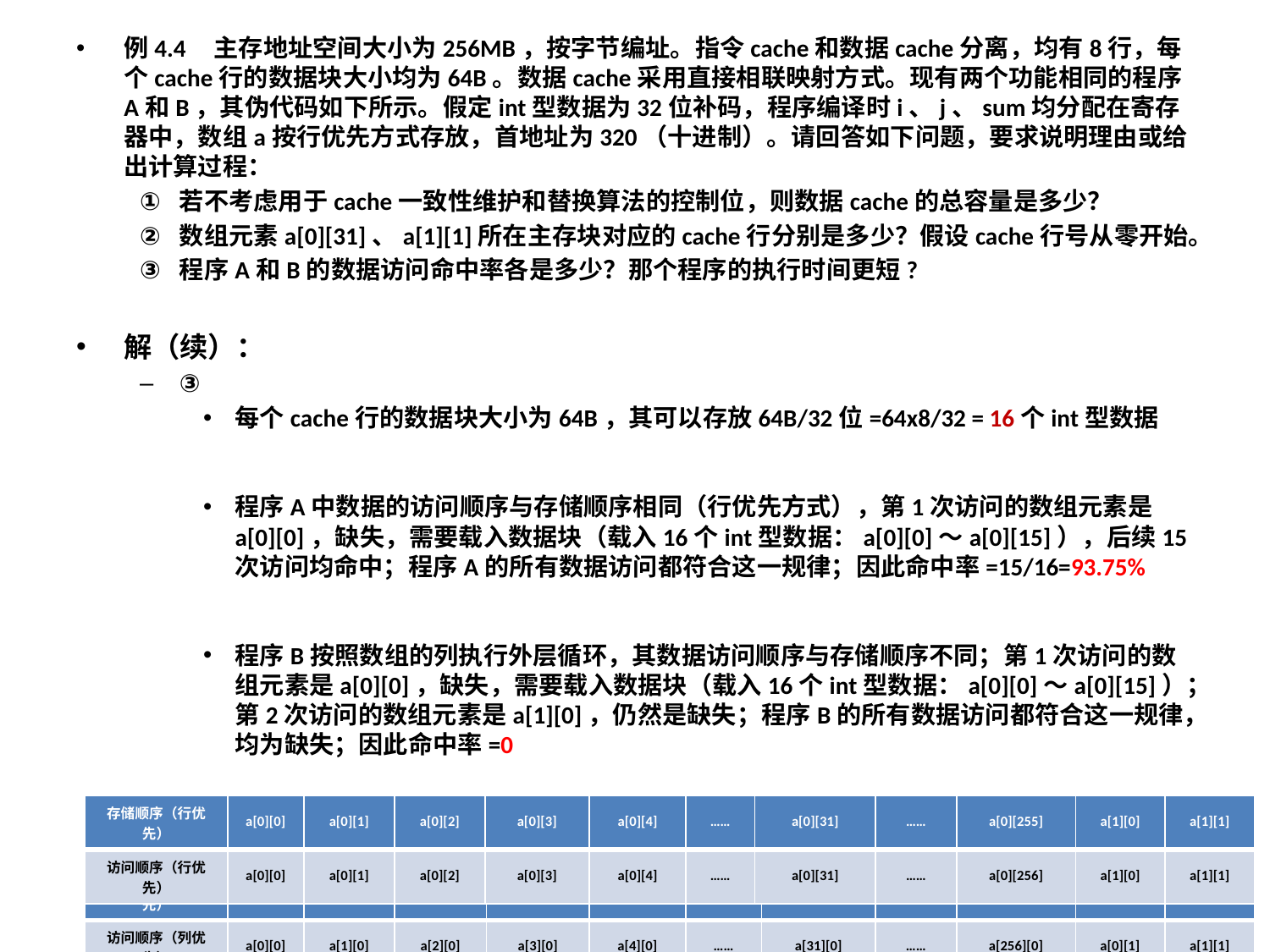

例4.4    主存地址空间大小为256MB，按字节编址。指令cache和数据cache分离，均有8行，每个cache行的数据块大小均为64B。数据cache采用直接相联映射方式。现有两个功能相同的程序A和B，其伪代码如下所示。假定int型数据为32位补码，程序编译时i、j、sum均分配在寄存器中，数组a按行优先方式存放，首地址为320（十进制）。请回答如下问题，要求说明理由或给出计算过程：
若不考虑用于cache一致性维护和替换算法的控制位，则数据cache的总容量是多少？
数组元素a[0][31]、a[1][1]所在主存块对应的cache行分别是多少？假设cache行号从零开始。
程序A和B的数据访问命中率各是多少？那个程序的执行时间更短?

解（续）：
③
每个cache行的数据块大小为64B，其可以存放64B/32位=64x8/32 = 16个int型数据

程序A中数据的访问顺序与存储顺序相同（行优先方式），第1次访问的数组元素是a[0][0]，缺失，需要载入数据块（载入16个int型数据：a[0][0]～a[0][15]），后续15次访问均命中；程序A的所有数据访问都符合这一规律；因此命中率=15/16=93.75%

程序B按照数组的列执行外层循环，其数据访问顺序与存储顺序不同；第1次访问的数组元素是a[0][0]，缺失，需要载入数据块（载入16个int型数据：a[0][0]～a[0][15]）；第2次访问的数组元素是a[1][0]，仍然是缺失；程序B的所有数据访问都符合这一规律，均为缺失；因此命中率=0

因此，程序A比程序B执行时间更短

| 存储顺序（行优先） | a[0][0] | a[0][1] | a[0][2] | a[0][3] | a[0][4] | …… | a[0][31] | …… | a[0][255] | a[1][0] | a[1][1] |
| --- | --- | --- | --- | --- | --- | --- | --- | --- | --- | --- | --- |
| 访问顺序（行优先） | a[0][0] | a[0][1] | a[0][2] | a[0][3] | a[0][4] | …… | a[0][31] | …… | a[0][256] | a[1][0] | a[1][1] |
| 存储顺序（行优先） | a[0][0] | a[0][1] | a[0][2] | a[0][3] | a[0][4] | …… | a[0][31] | …… | a[0][255] | a[1][0] | a[1][1] |
| --- | --- | --- | --- | --- | --- | --- | --- | --- | --- | --- | --- |
| 访问顺序（列优先） | a[0][0] | a[1][0] | a[2][0] | a[3][0] | a[4][0] | …… | a[31][0] | …… | a[256][0] | a[0][1] | a[1][1] |